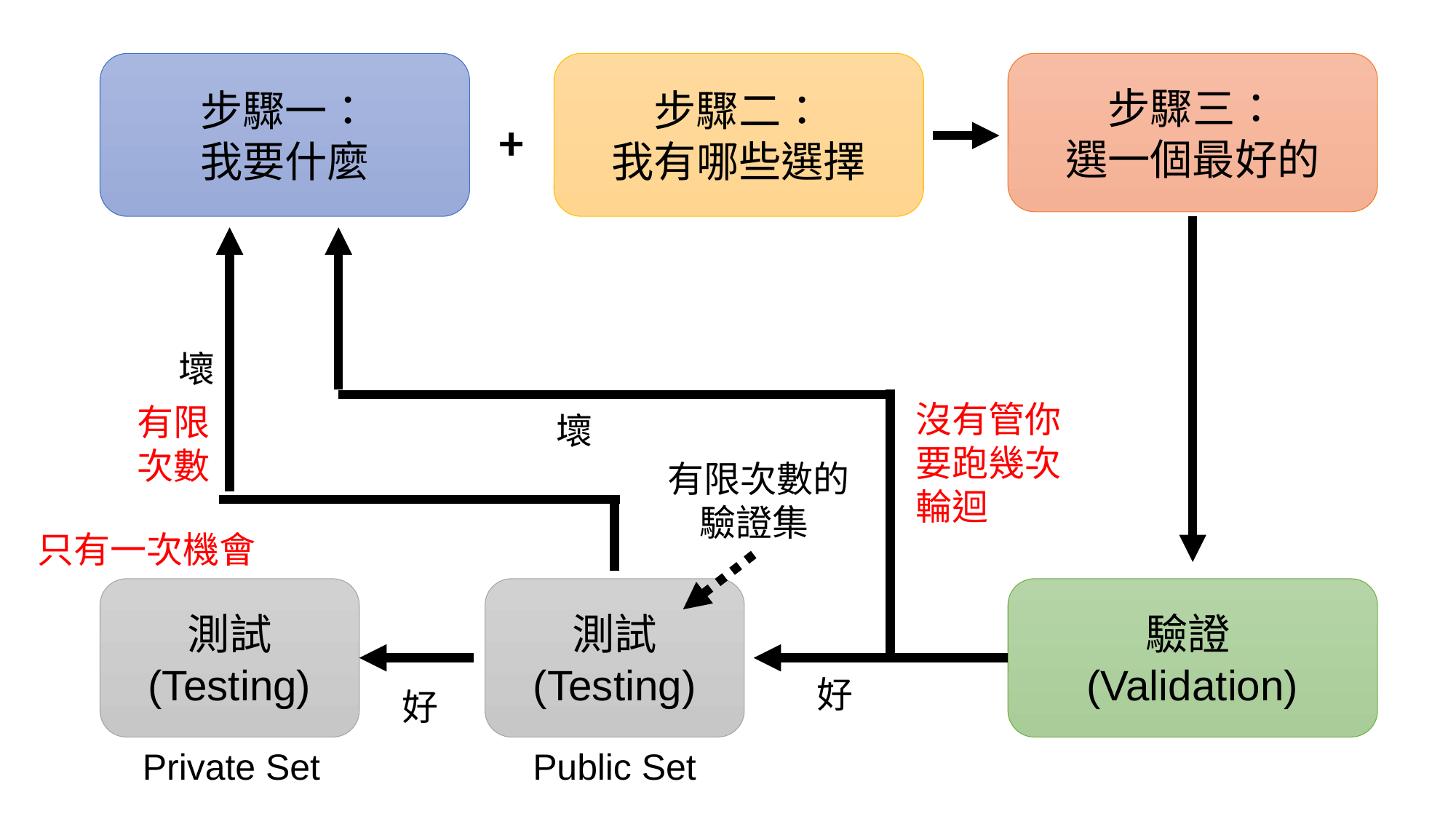

#
步驟二：
我有哪些選擇
步驟一：
我要什麼
步驟三：
選一個最好的
+
壞
沒有管你要跑幾次輪迴
有限
次數
壞
有限次數的
驗證集
只有一次機會
測試 (Testing)
測試 (Testing)
驗證
(Validation)
好
好
Private Set
Public Set